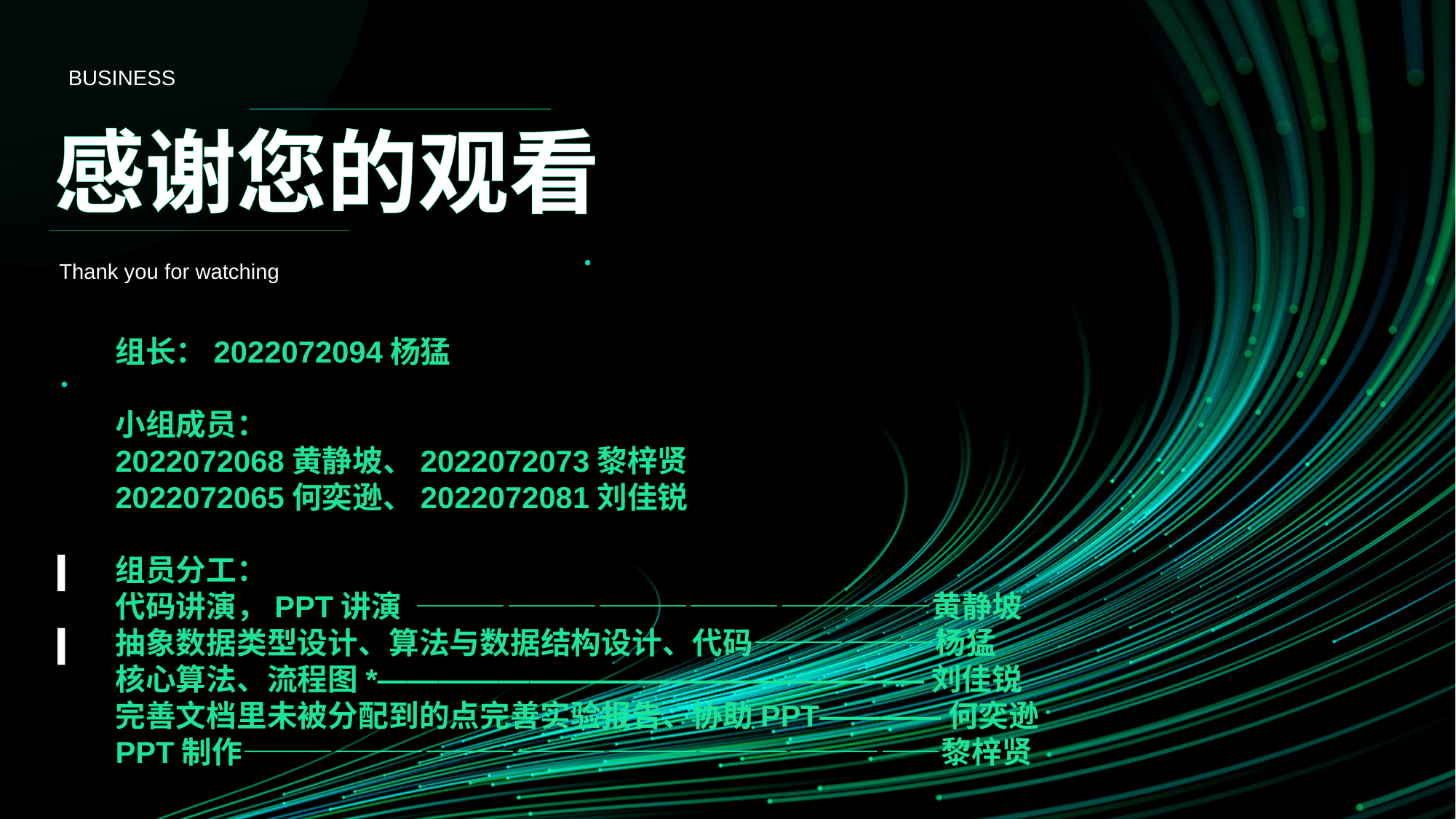

BUSINESS
感谢您的观看
Thank you for watching

组长：2022072094杨猛

小组成员：
2022072068黄静坡、2022072073黎梓贤
2022072065何奕逊、2022072081刘佳锐

组员分工：
代码讲演，PPT讲演  —————————————————黄静坡
抽象数据类型设计、算法与数据结构设计、代码——————杨猛
核心算法、流程图*——————————————————刘佳锐
完善文档里未被分配到的点完善实验报告、协助PPT————何奕逊
PPT制作———————————————————————黎梓贤